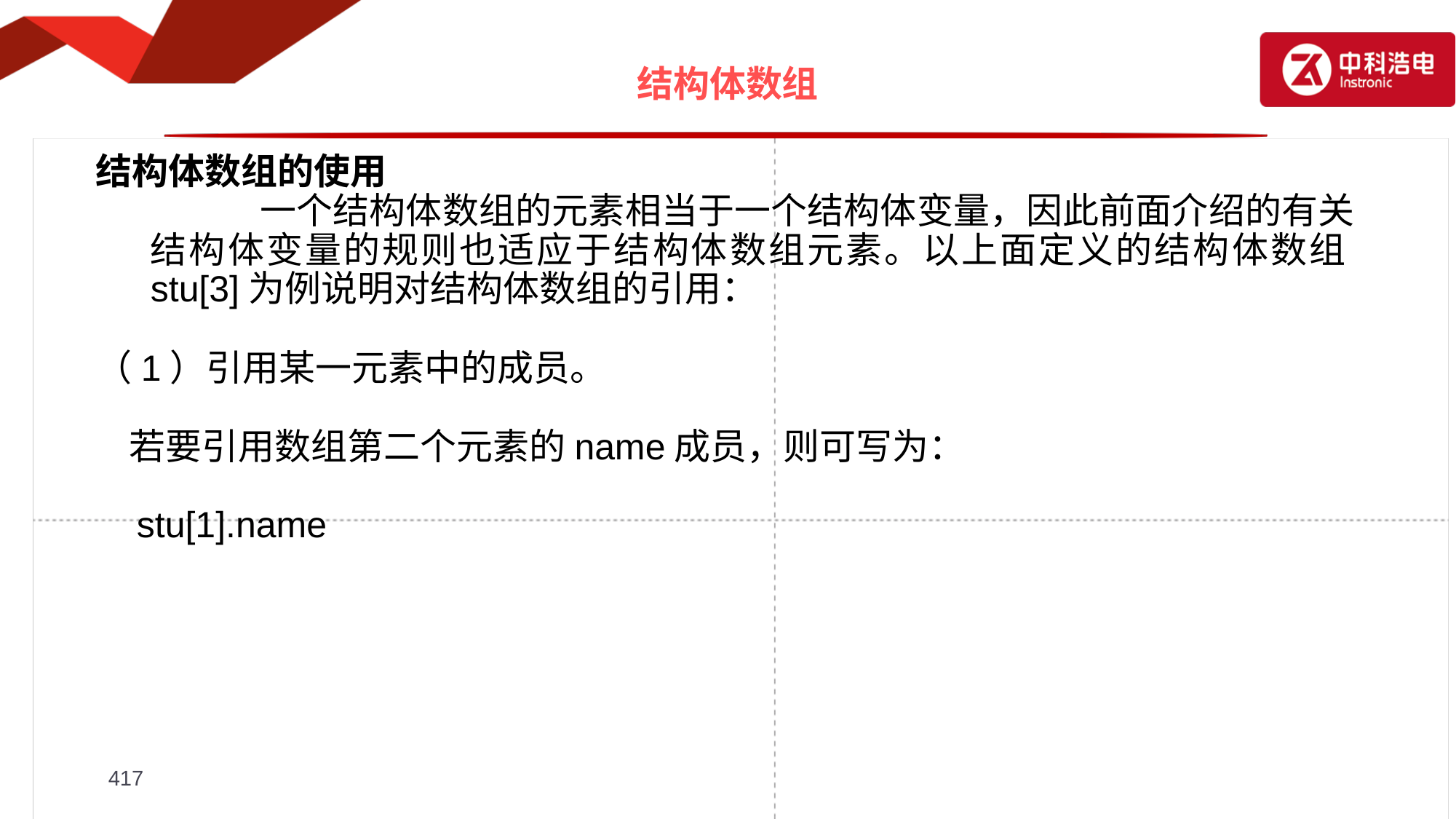

# 结构体数组
结构体数组的使用
		一个结构体数组的元素相当于一个结构体变量，因此前面介绍的有关结构体变量的规则也适应于结构体数组元素。以上面定义的结构体数组stu[3]为例说明对结构体数组的引用：

（1）引用某一元素中的成员。

   若要引用数组第二个元素的name成员，则可写为：

    stu[1].name

417